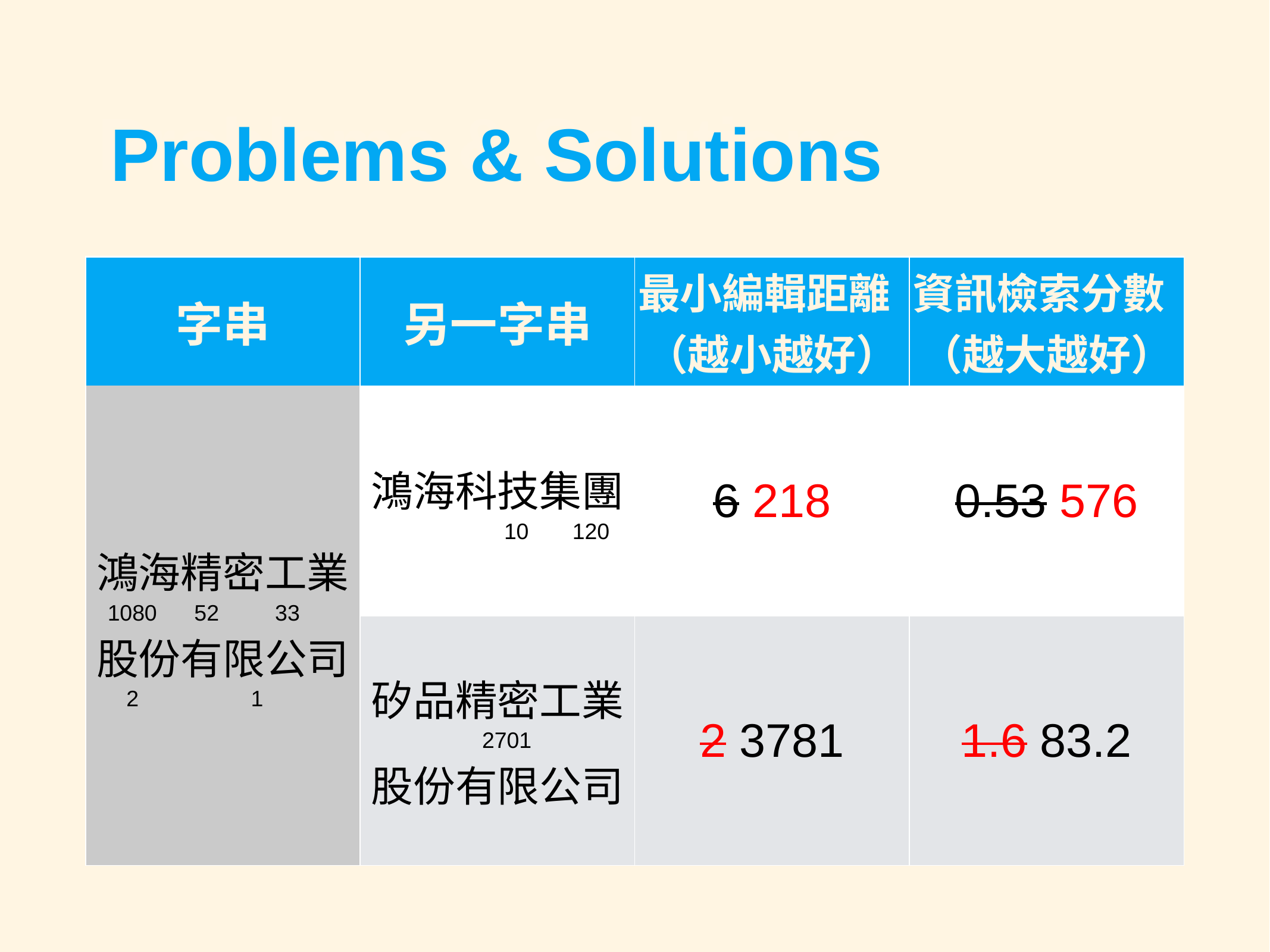

# Problems & Solutions
Problems & Solutions
| 字串 | 另一字串 | 最小編輯距離 （越小越好） | 資訊檢索分數 （越大越好） |
| --- | --- | --- | --- |
| 鴻海精密工業股份有限公司 | 鴻海科技集團 | 6 | 0.53 |
|  | 矽品精密工業股份有限公司 | 2 | 1.6 |
| 字串 | 另一字串 | 最小編輯距離 （越小越好） | 資訊檢索分數 （越大越好） |
| --- | --- | --- | --- |
| 鴻海精密工業 1080 52 33 股份有限公司 2 1 | 鴻海科技集團 10 120 | 6 218 | 0.53 576 |
|  | 矽品精密工業 2701 股份有限公司 | 2 3781 | 1.6 83.2 |

24